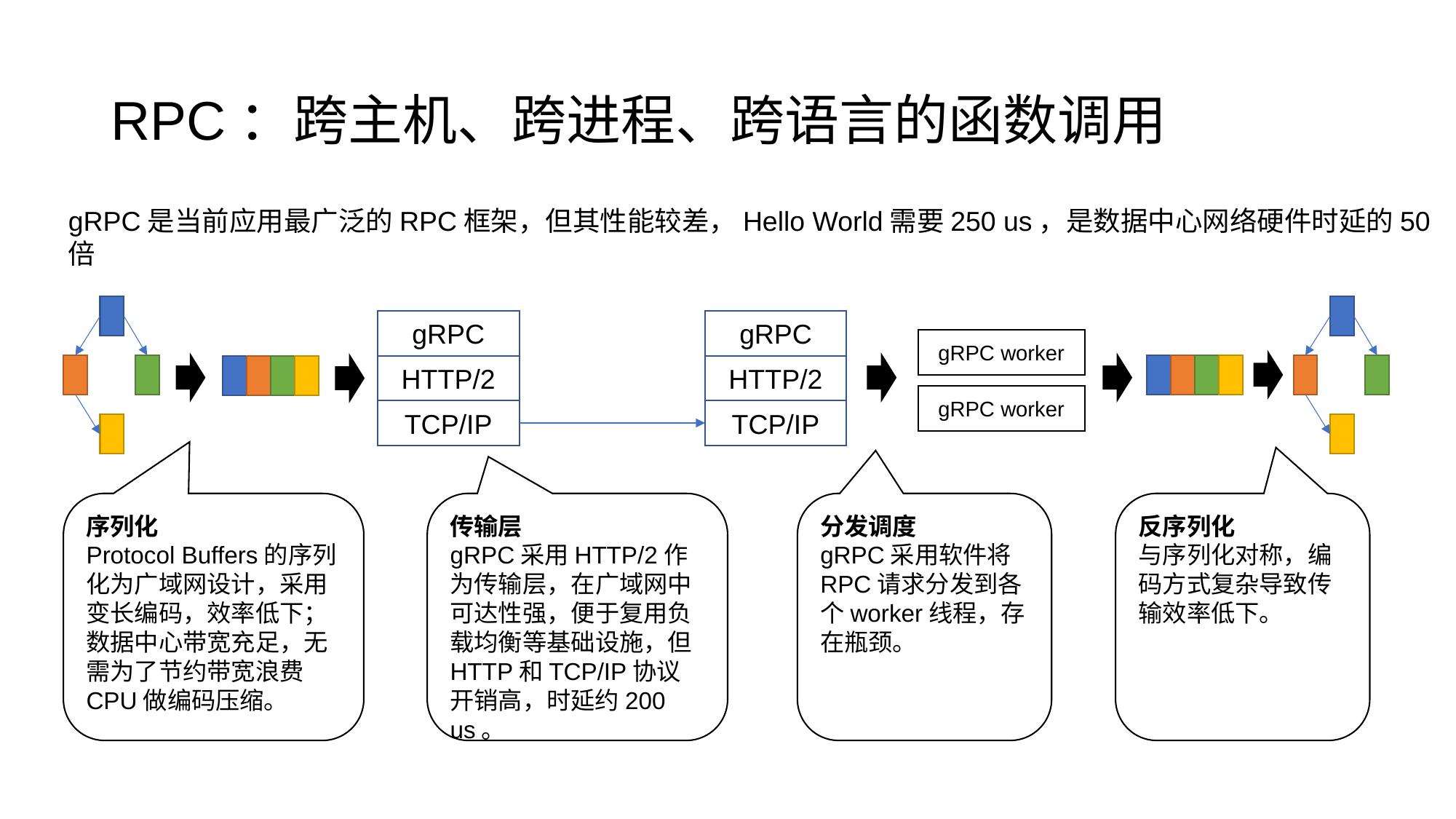

# RPC：跨主机、跨进程、跨语言的函数调用
gRPC是当前应用最广泛的RPC框架，但其性能较差，Hello World需要250 us，是数据中心网络硬件时延的50倍

gRPC
gRPC
gRPC worker

HTTP/2
HTTP/2
gRPC worker
TCP/IP
TCP/IP

序列化
Protocol Buffers的序列化为广域网设计，采用变长编码，效率低下；数据中心带宽充足，无需为了节约带宽浪费CPU做编码压缩。
传输层
gRPC采用HTTP/2作为传输层，在广域网中可达性强，便于复用负载均衡等基础设施，但HTTP和TCP/IP协议开销高，时延约200 us。
分发调度
gRPC采用软件将RPC请求分发到各个worker线程，存在瓶颈。
反序列化
与序列化对称，编码方式复杂导致传输效率低下。